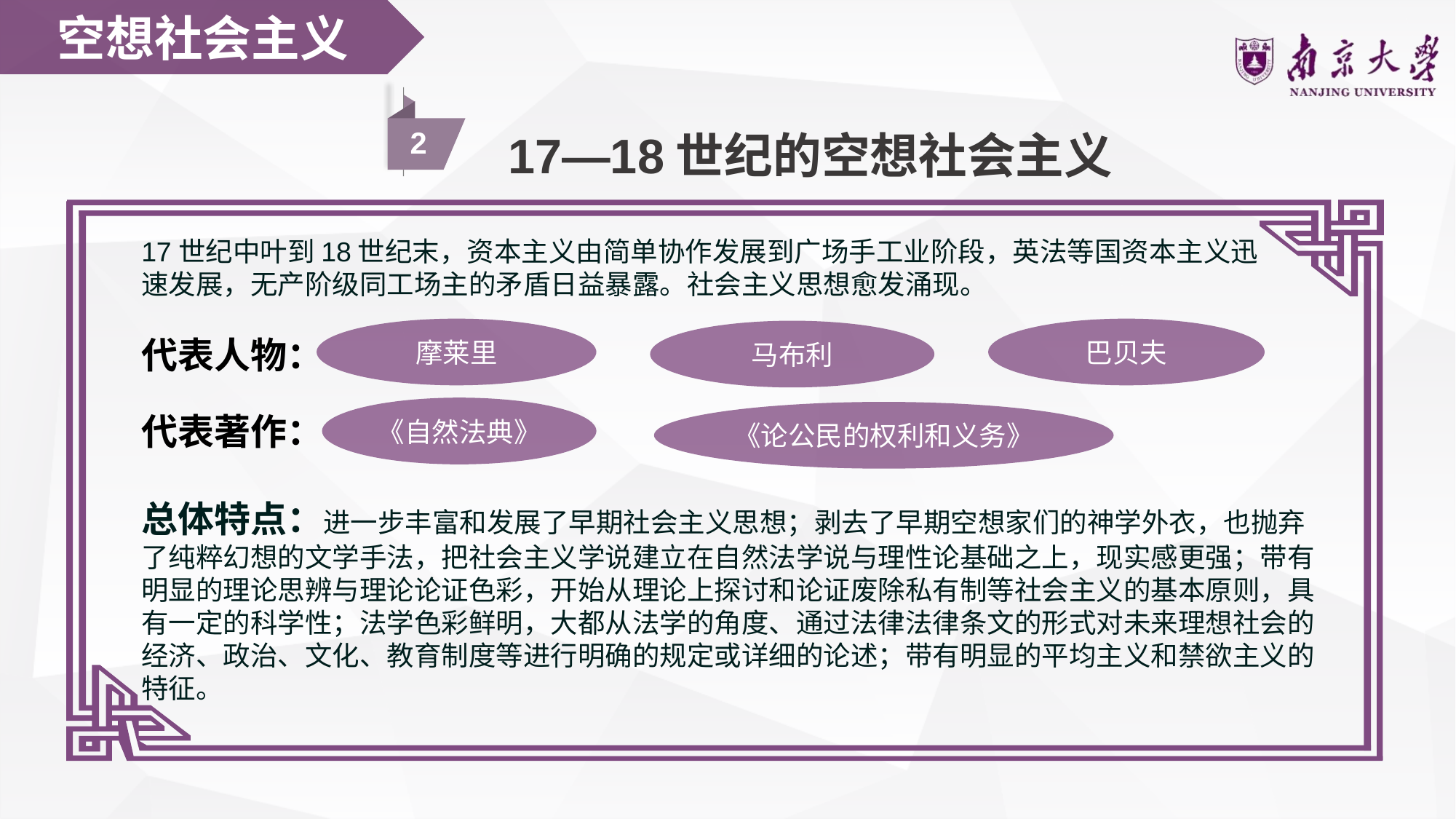

空想社会主义

2
17—18世纪的空想社会主义

17世纪中叶到18世纪末，资本主义由简单协作发展到广场手工业阶段，英法等国资本主义迅速发展，无产阶级同工场主的矛盾日益暴露。社会主义思想愈发涌现。
摩莱里
巴贝夫
马布利
代表人物：

代表著作：

总体特点：进一步丰富和发展了早期社会主义思想；剥去了早期空想家们的神学外衣，也抛弃了纯粹幻想的文学手法，把社会主义学说建立在自然法学说与理性论基础之上，现实感更强；带有明显的理论思辨与理论论证色彩，开始从理论上探讨和论证废除私有制等社会主义的基本原则，具有一定的科学性；法学色彩鲜明，大都从法学的角度、通过法律法律条文的形式对未来理想社会的经济、政治、文化、教育制度等进行明确的规定或详细的论述；带有明显的平均主义和禁欲主义的特征。
《自然法典》
《论公民的权利和义务》